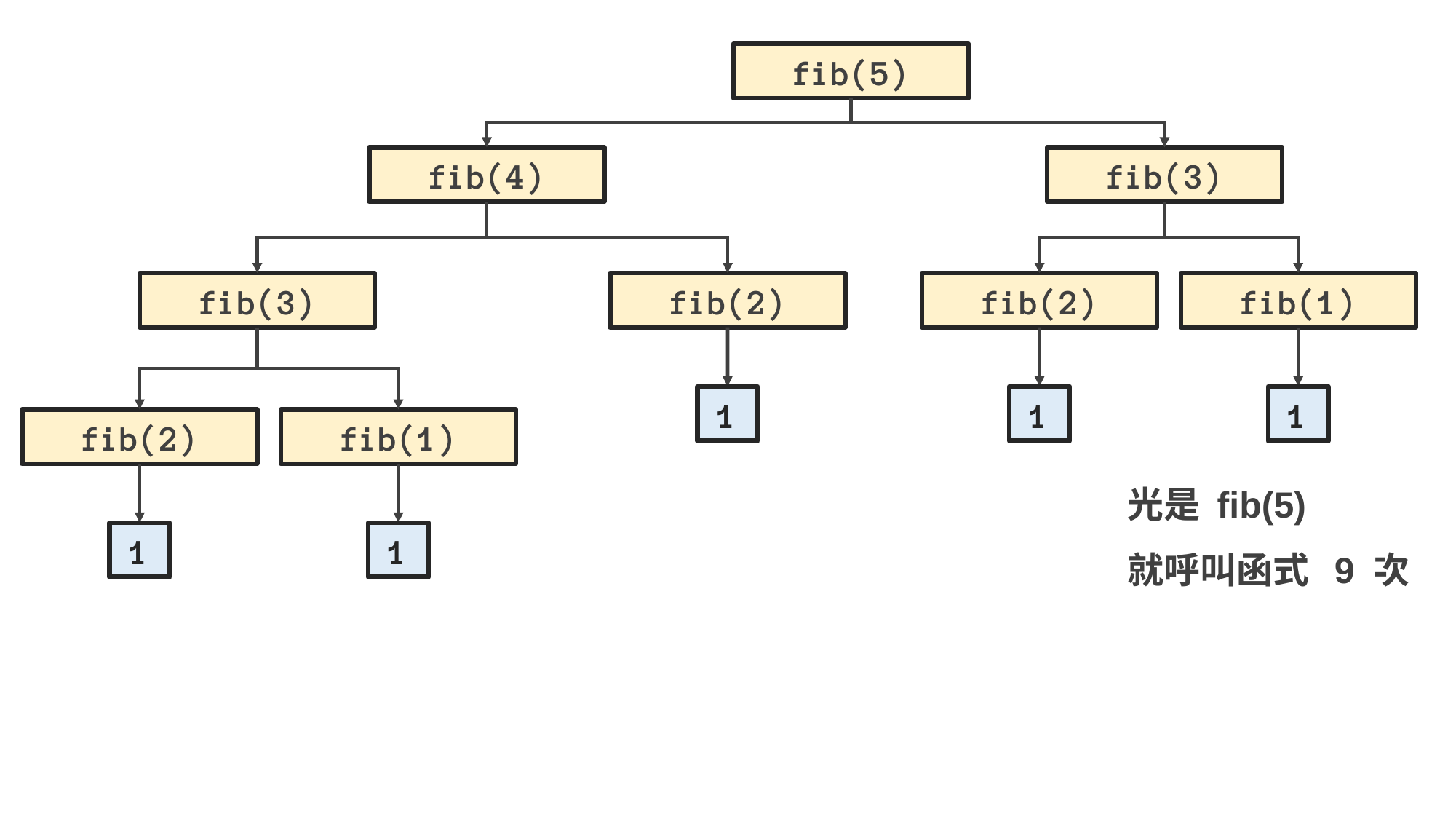

fib(5)
fib(4)
fib(3)
fib(3)
fib(2)
fib(2)
fib(1)
1
1
1
fib(2)
fib(1)
光是 fib(5)
就呼叫函式  9 次
1
1